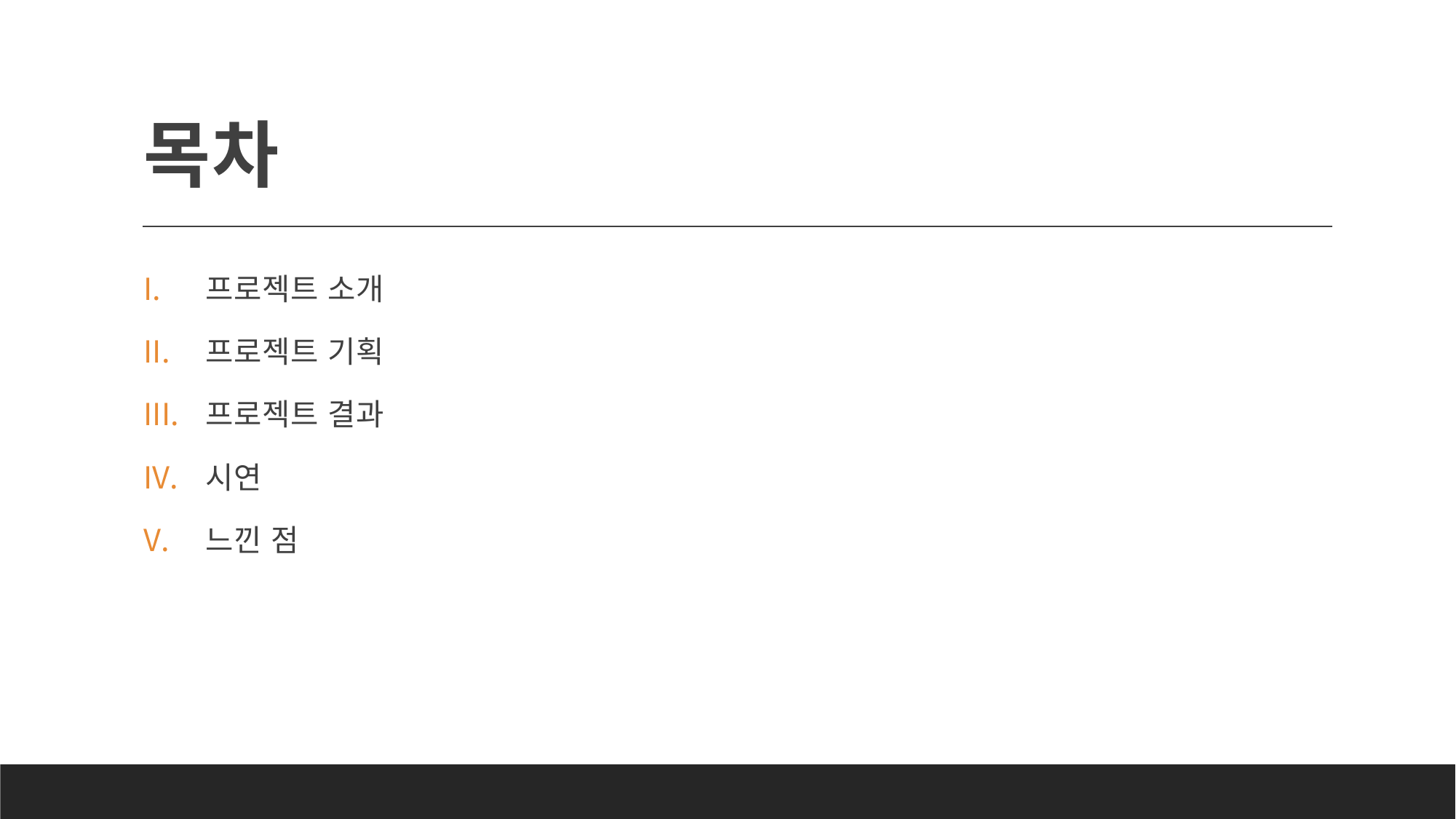

# 목차
프로젝트 소개
프로젝트 기획
프로젝트 결과
시연
느낀 점